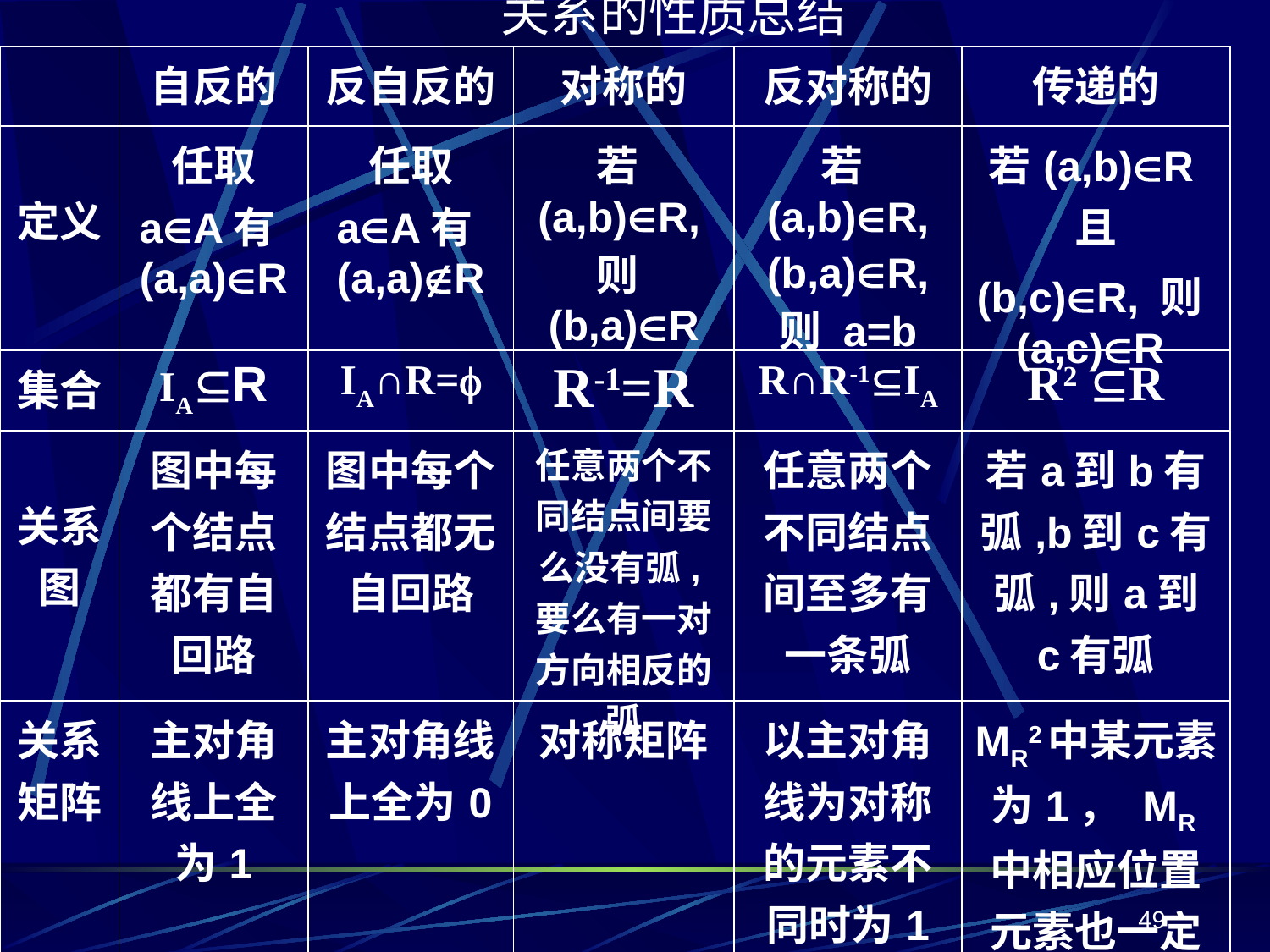

关系的性质总结
|  | 自反的 | 反自反的 | 对称的 | 反对称的 | 传递的 |
| --- | --- | --- | --- | --- | --- |
| 定义 | 任取 a∈A有(a,a)∈R | 任取 a∈A有(a,a)∉R | 若(a,b)∈R,则(b,a)∈R | 若(a,b)∈R, (b,a)∈R, 则 a=b | 若(a,b)∈R且 (b,c)∈R, 则(a,c)∈R |
| 集合 | IA⊆R | IA∩R=φ | R-1=R | R∩R-1⊆IA | R2 ⊆R |
| 关系图 | 图中每个结点都有自回路 | 图中每个结点都无自回路 | 任意两个不同结点间要么没有弧,要么有一对方向相反的弧 | 任意两个不同结点间至多有一条弧 | 若a到b有弧,b到c有弧,则a到 c有弧 |
| 关系矩阵 | 主对角线上全为1 | 主对角线上全为0 | 对称矩阵 | 以主对角线为对称的元素不同时为1 | MR2中某元素为1， MR中相应位置元素也一定为1 |

49